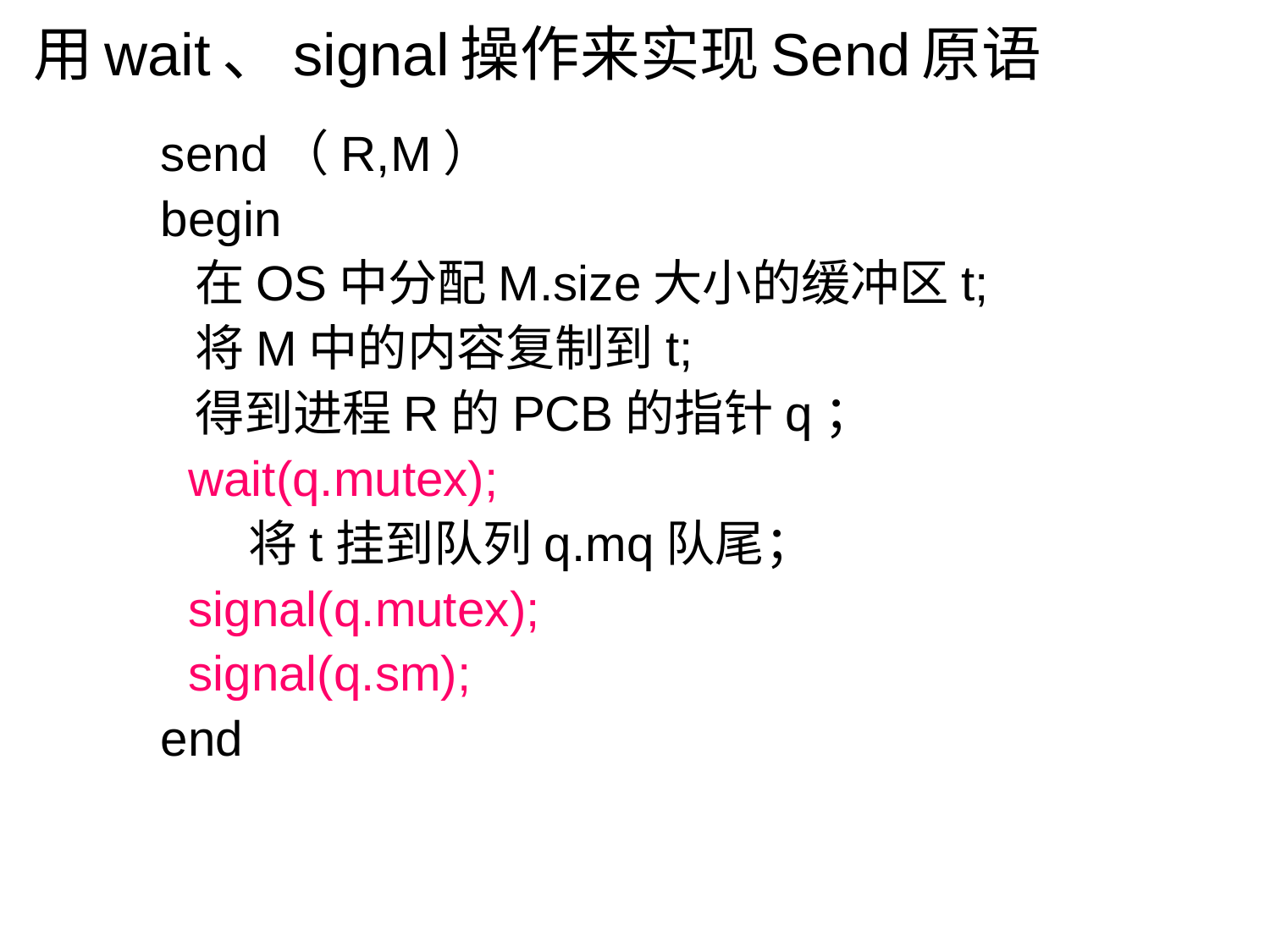

# 用wait、signal操作来实现Send原语
send（R,M）
begin
  在OS中分配M.size大小的缓冲区t;
  将M中的内容复制到t;
  得到进程R的PCB的指针q；
  wait(q.mutex);
	    将t挂到队列q.mq队尾；
  signal(q.mutex);
  signal(q.sm);
end